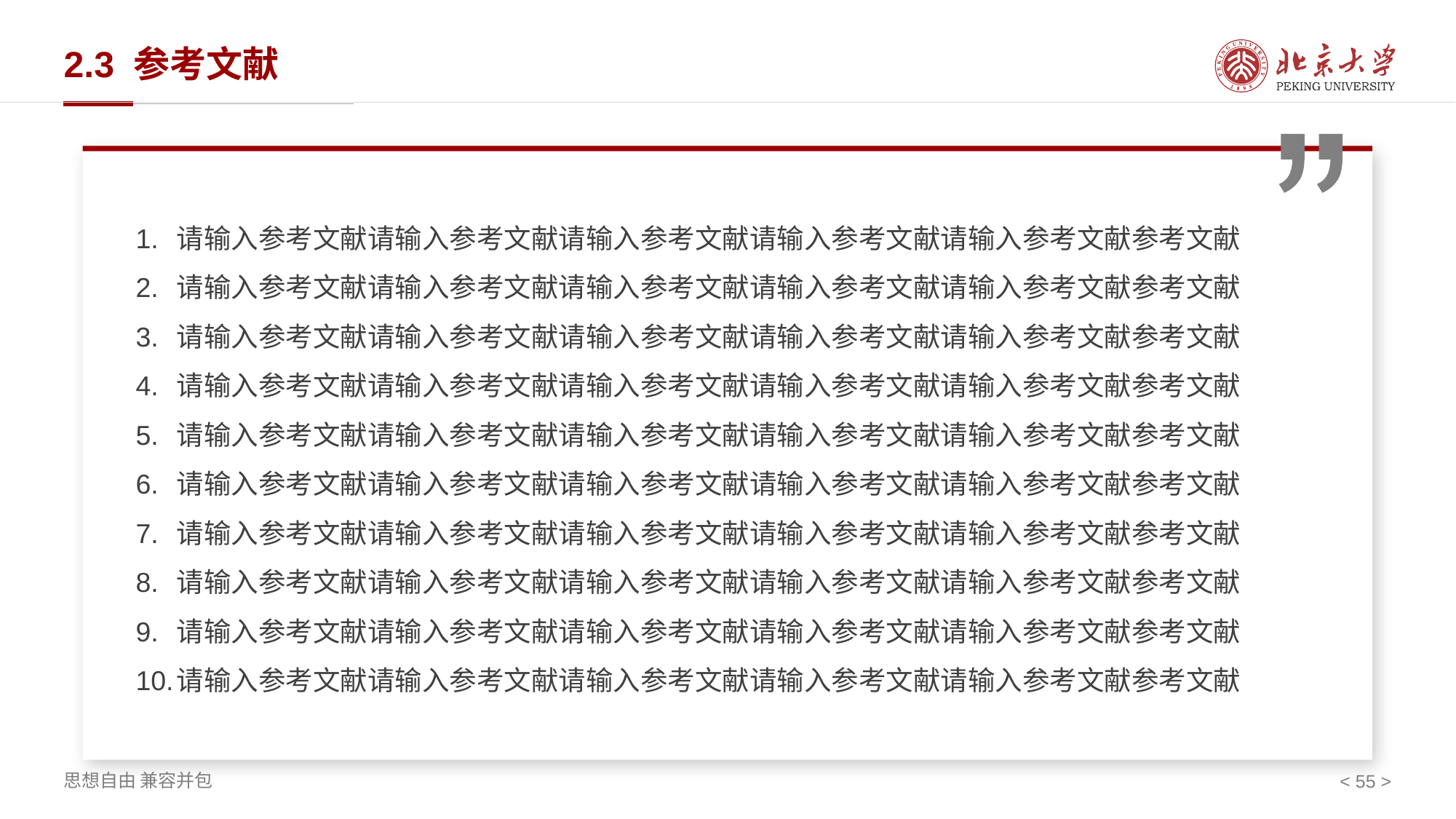

# 2.3 参考文献

请输入参考文献请输入参考文献请输入参考文献请输入参考文献请输入参考文献参考文献
请输入参考文献请输入参考文献请输入参考文献请输入参考文献请输入参考文献参考文献
请输入参考文献请输入参考文献请输入参考文献请输入参考文献请输入参考文献参考文献
请输入参考文献请输入参考文献请输入参考文献请输入参考文献请输入参考文献参考文献
请输入参考文献请输入参考文献请输入参考文献请输入参考文献请输入参考文献参考文献
请输入参考文献请输入参考文献请输入参考文献请输入参考文献请输入参考文献参考文献
请输入参考文献请输入参考文献请输入参考文献请输入参考文献请输入参考文献参考文献
请输入参考文献请输入参考文献请输入参考文献请输入参考文献请输入参考文献参考文献
请输入参考文献请输入参考文献请输入参考文献请输入参考文献请输入参考文献参考文献
请输入参考文献请输入参考文献请输入参考文献请输入参考文献请输入参考文献参考文献
< 55 >